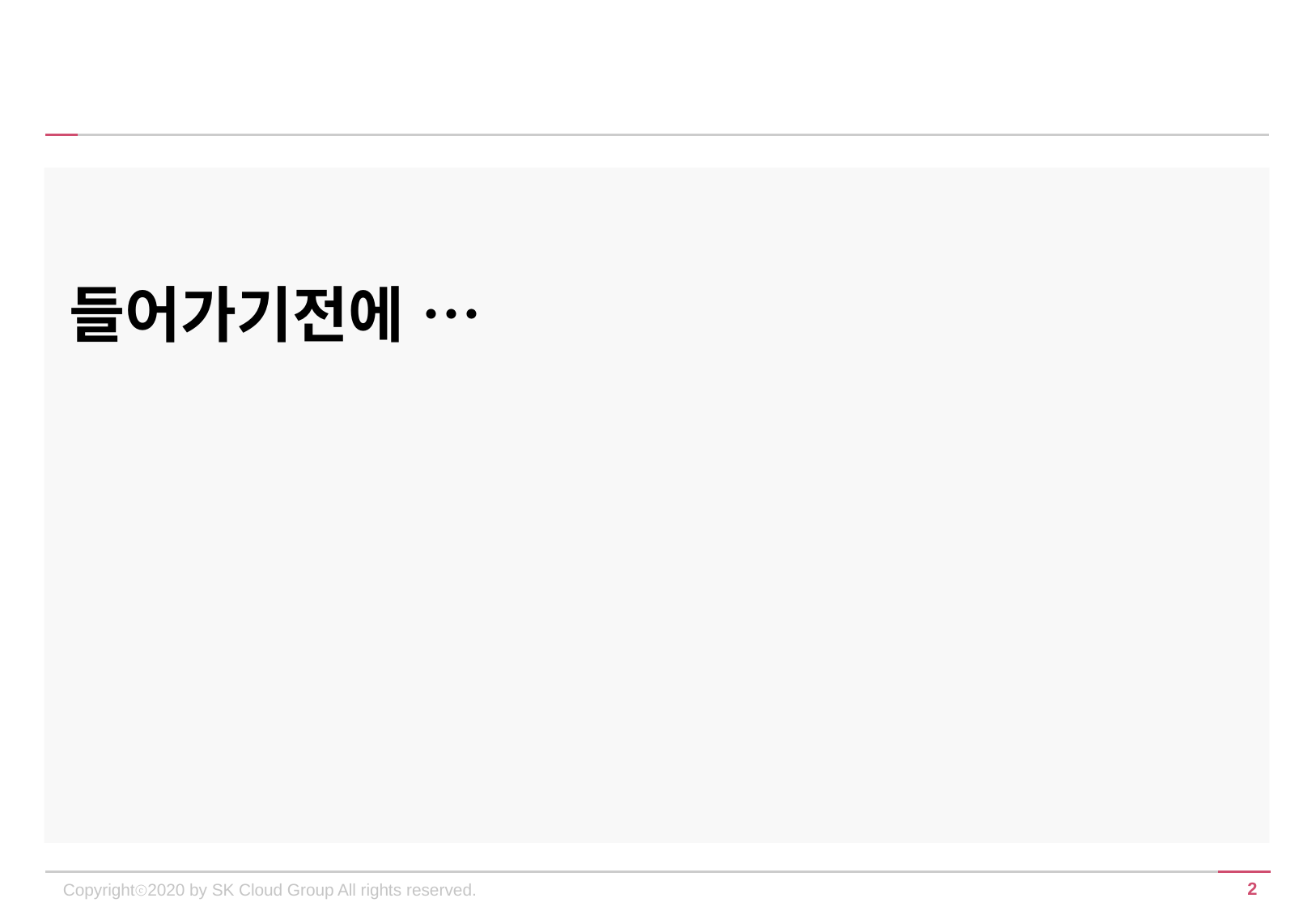

들어가기전에 …
Copyrightⓒ2020 by SK Cloud Group All rights reserved.